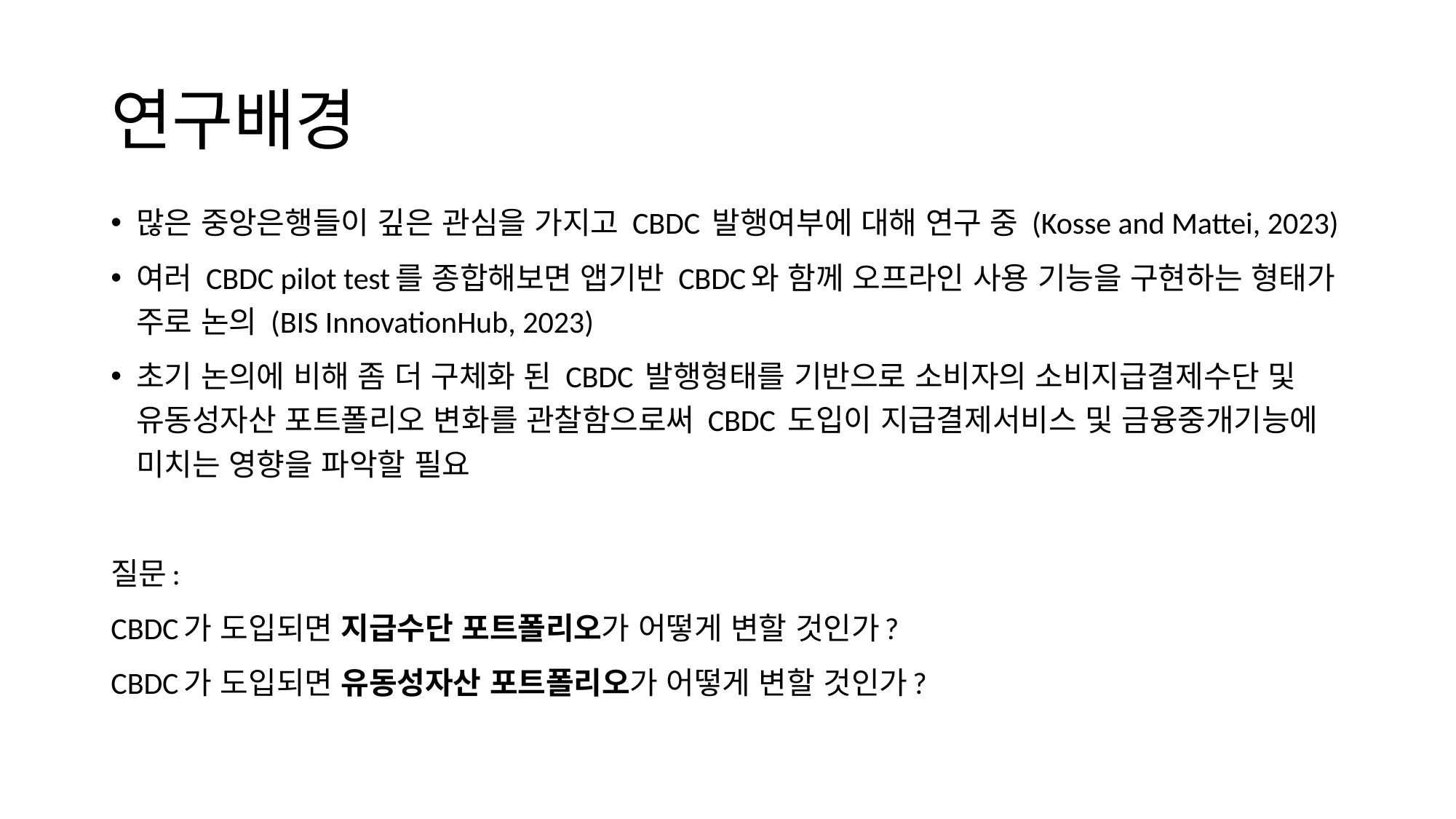

# 연구배경
많은 중앙은행들이 깊은 관심을 가지고 CBDC 발행여부에 대해 연구 중 (Kosse and Mattei, 2023)
여러 CBDC pilot test를 종합해보면 앱기반 CBDC와 함께 오프라인 사용 기능을 구현하는 형태가 주로 논의 (BIS InnovationHub, 2023)
초기 논의에 비해 좀 더 구체화 된 CBDC 발행형태를 기반으로 소비자의 소비지급결제수단 및 유동성자산 포트폴리오 변화를 관찰함으로써 CBDC 도입이 지급결제서비스 및 금융중개기능에 미치는 영향을 파악할 필요

질문:
CBDC가 도입되면 지급수단 포트폴리오가 어떻게 변할 것인가?
CBDC가 도입되면 유동성자산 포트폴리오가 어떻게 변할 것인가?